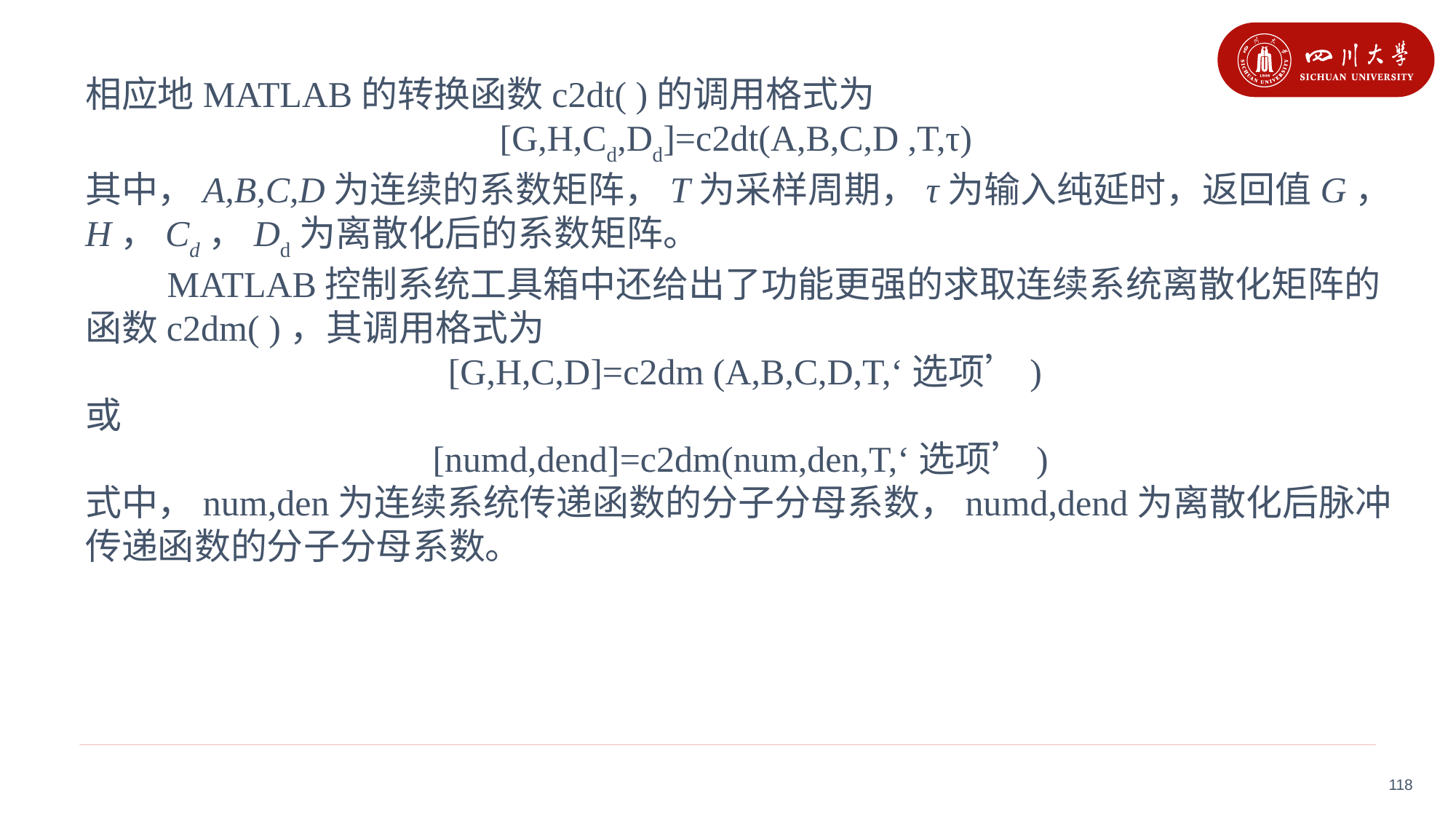

相应地MATLAB的转换函数c2dt( )的调用格式为
[G,H,Cd,Dd]=c2dt(A,B,C,D ,T,τ)
其中，A,B,C,D为连续的系数矩阵，T为采样周期，τ为输入纯延时，返回值G，H，Cd，Dd为离散化后的系数矩阵。
         MATLAB控制系统工具箱中还给出了功能更强的求取连续系统离散化矩阵的函数c2dm( )，其调用格式为
 [G,H,C,D]=c2dm (A,B,C,D,T,‘选项’)
或
 [numd,dend]=c2dm(num,den,T,‘选项’)
式中，num,den为连续系统传递函数的分子分母系数，numd,dend为离散化后脉冲传递函数的分子分母系数。

118